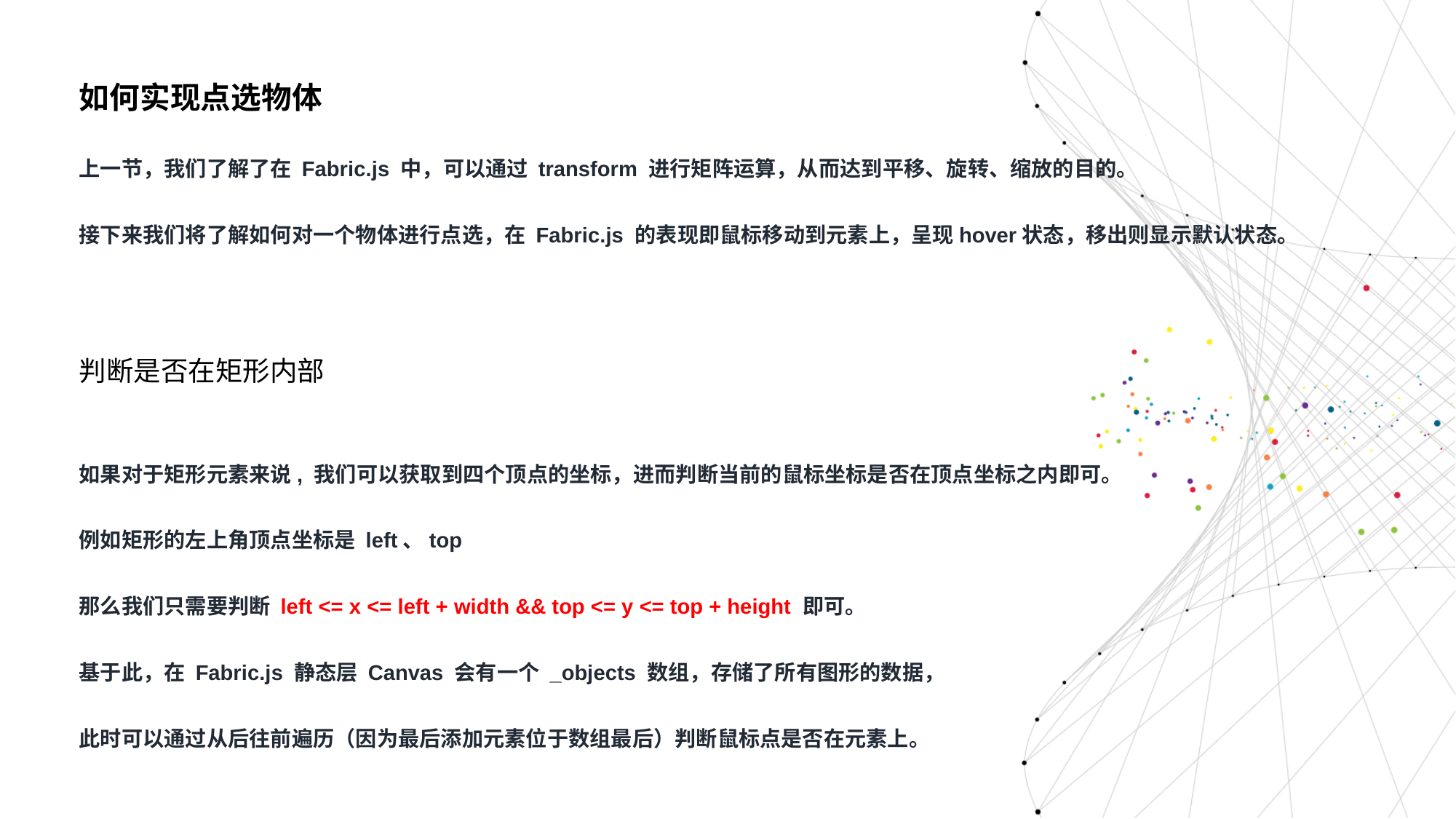

如何实现点选物体
上一节，我们了解了在 Fabric.js 中，可以通过 transform 进行矩阵运算，从而达到平移、旋转、缩放的目的。

接下来我们将了解如何对一个物体进行点选，在 Fabric.js 的表现即鼠标移动到元素上，呈现hover状态，移出则显示默认状态。
判断是否在矩形内部
如果对于矩形元素来说, 我们可以获取到四个顶点的坐标，进而判断当前的鼠标坐标是否在顶点坐标之内即可。

例如矩形的左上角顶点坐标是 left、top

那么我们只需要判断 left <= x <= left + width && top <= y <= top + height 即可。

基于此，在 Fabric.js 静态层 Canvas 会有一个 _objects 数组，存储了所有图形的数据，

此时可以通过从后往前遍历（因为最后添加元素位于数组最后）判断鼠标点是否在元素上。